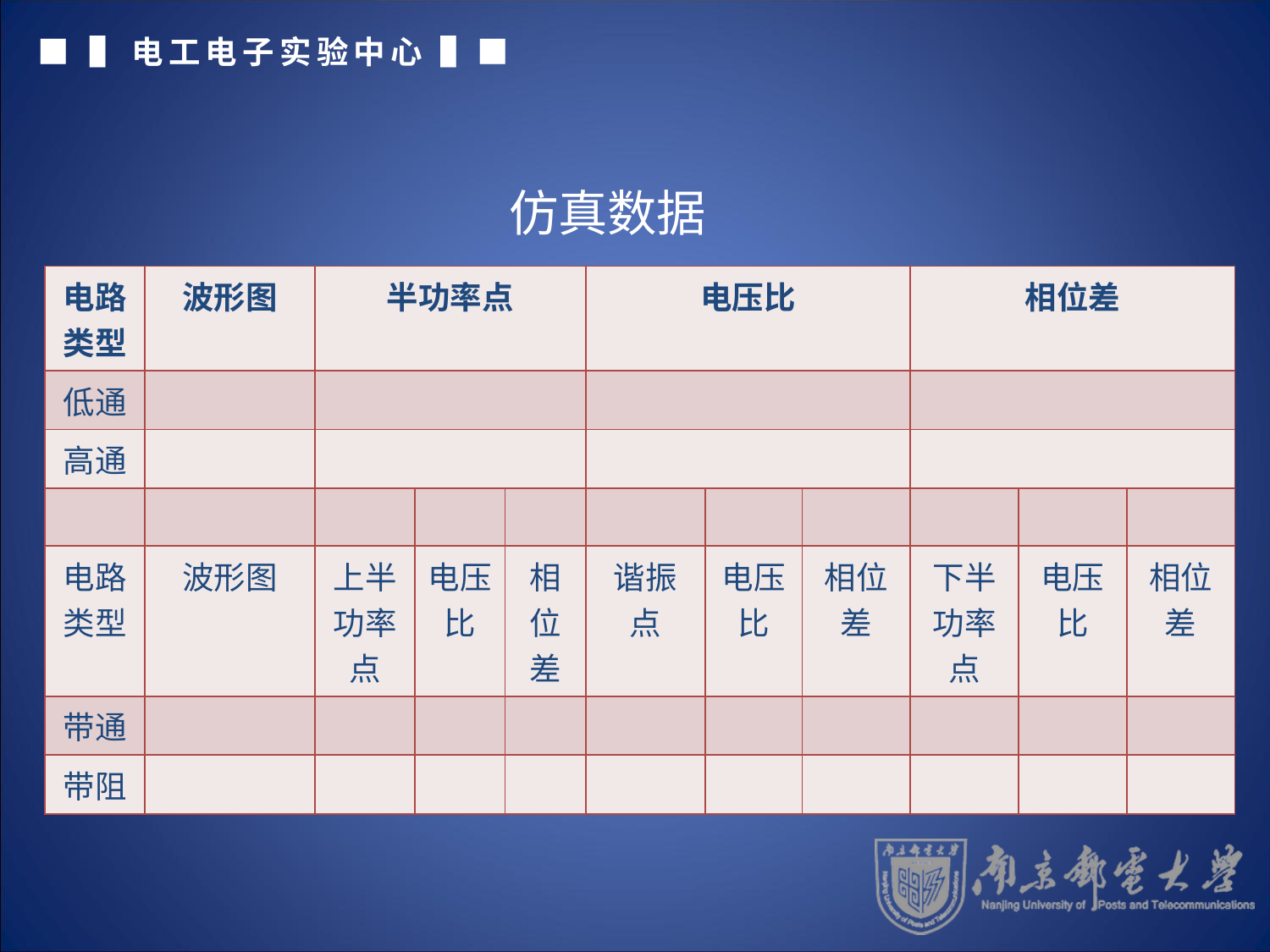

仿真数据
| 电路类型 | 波形图 | 半功率点 |  |  | 电压比 |  |  | 相位差 |  |  |
| --- | --- | --- | --- | --- | --- | --- | --- | --- | --- | --- |
| 低通 |  |  |  |  |  |  |  |  |  |  |
| 高通 |  |  |  |  |  |  |  |  |  |  |
|  |  |  |  |  |  |  |  |  |  |  |
| 电路类型 | 波形图 | 上半功率点 | 电压比 | 相位差 | 谐振点 | 电压比 | 相位差 | 下半功率点 | 电压比 | 相位差 |
| 带通 |  |  |  |  |  |  |  |  |  |  |
| 带阻 |  |  |  |  |  |  |  |  |  |  |